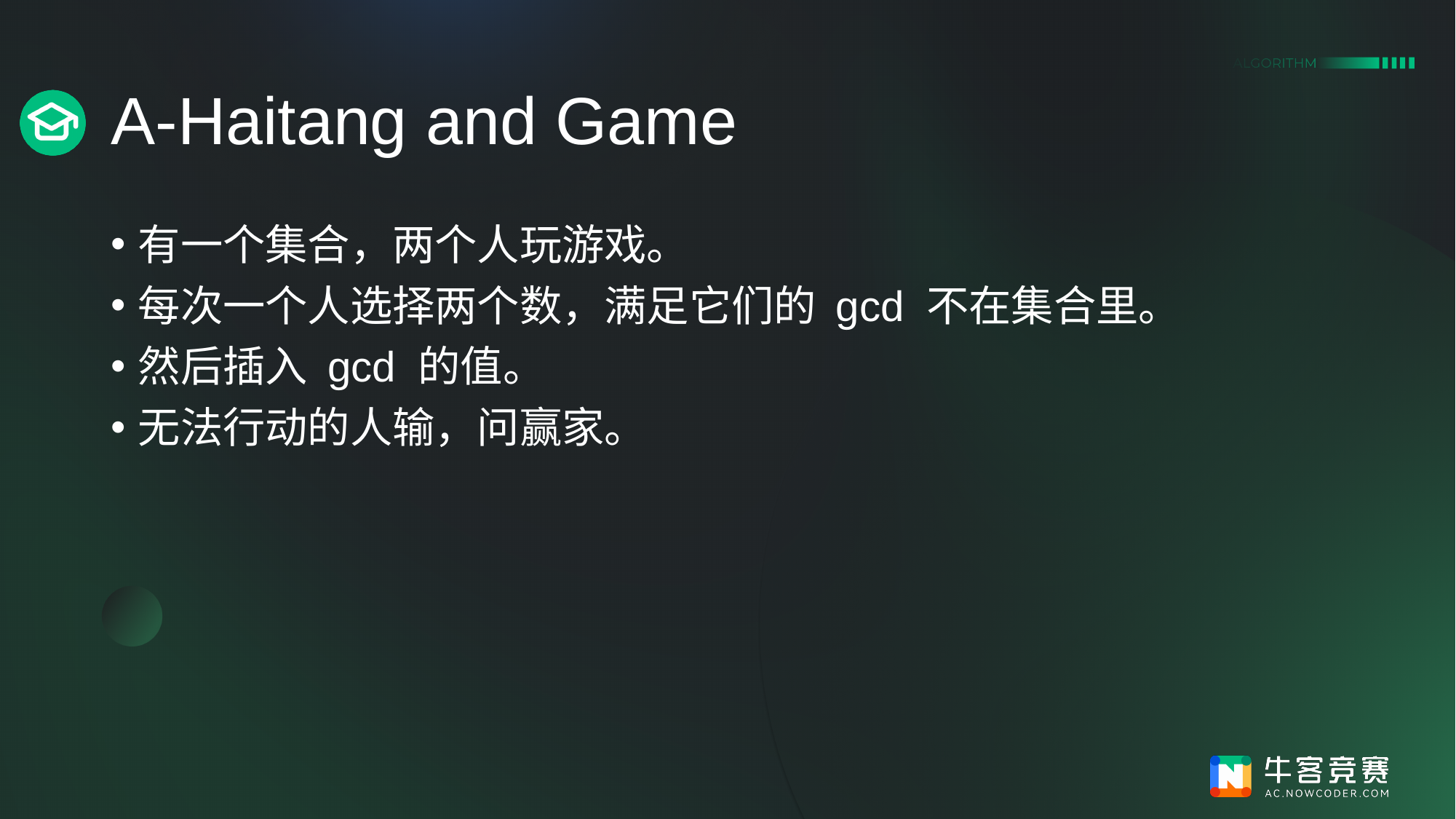

# A-Haitang and Game
有一个集合，两个人玩游戏。
每次一个人选择两个数，满足它们的 gcd 不在集合里。
然后插入 gcd 的值。
无法行动的人输，问赢家。